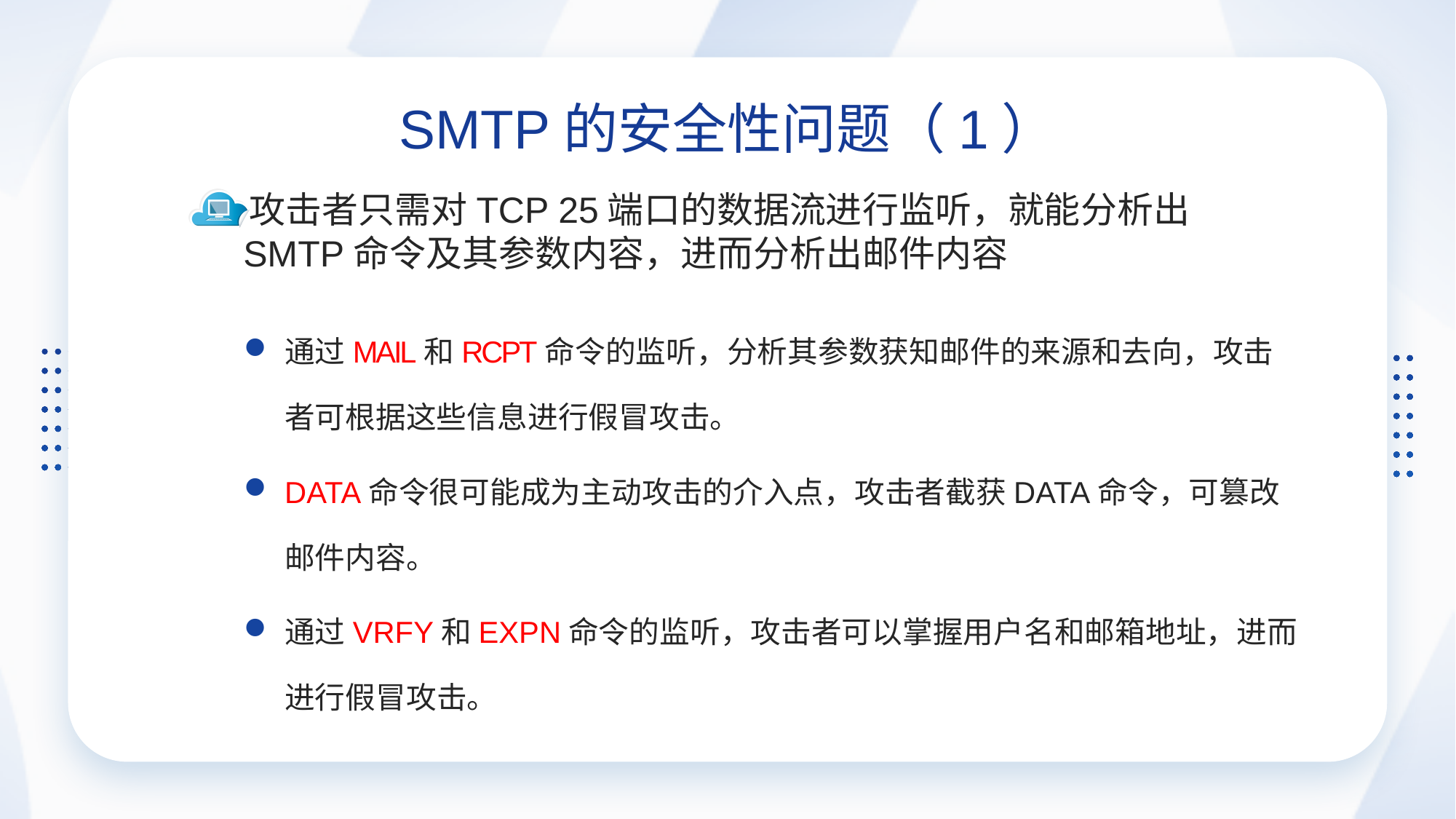

SMTP的安全性问题（1）
攻击者只需对TCP 25端口的数据流进行监听，就能分析出SMTP命令及其参数内容，进而分析出邮件内容
通过MAIL和RCPT命令的监听，分析其参数获知邮件的来源和去向，攻击者可根据这些信息进行假冒攻击。
DATA命令很可能成为主动攻击的介入点，攻击者截获DATA命令，可篡改邮件内容。
通过VRFY和EXPN命令的监听，攻击者可以掌握用户名和邮箱地址，进而进行假冒攻击。